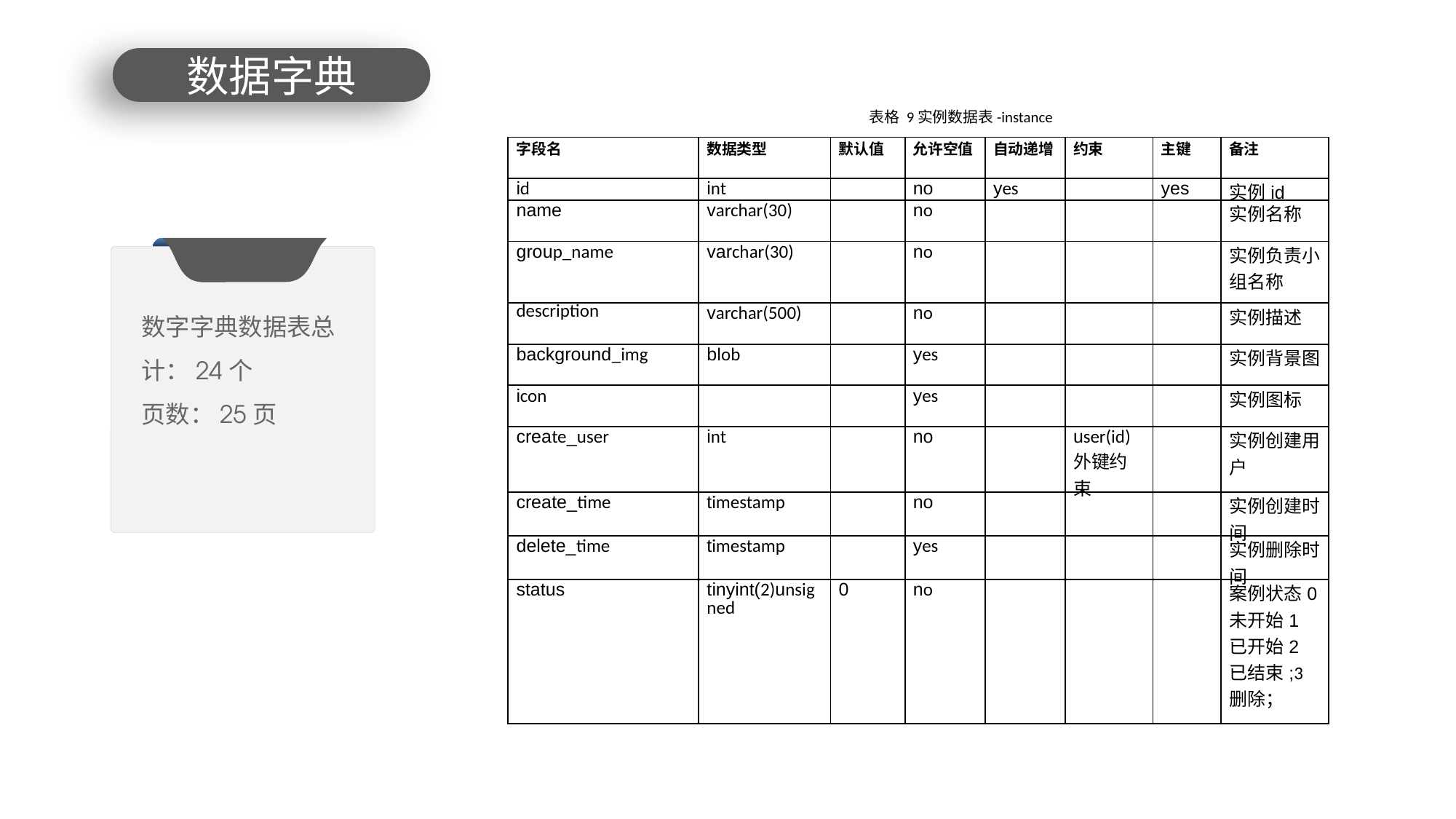

数据字典
表格 9实例数据表-instance
| 字段名 | 数据类型 | 默认值 | 允许空值 | 自动递增 | 约束 | 主键 | 备注 |
| --- | --- | --- | --- | --- | --- | --- | --- |
| id | int |  | no | yes |  | yes | 实例id |
| name | varchar(30) |  | no |  |  |  | 实例名称 |
| group\_name | varchar(30) |  | no |  |  |  | 实例负责小组名称 |
| description | varchar(500) |  | no |  |  |  | 实例描述 |
| background\_img | blob |  | yes |  |  |  | 实例背景图 |
| icon |  |  | yes |  |  |  | 实例图标 |
| create\_user | int |  | no |  | user(id)外键约束 |  | 实例创建用户 |
| create\_time | timestamp |  | no |  |  |  | 实例创建时间 |
| delete\_time | timestamp |  | yes |  |  |  | 实例删除时间 |
| status | tinyint(2)unsigned | 0 | no |  |  |  | 案例状态0 未开始1 已开始2 已结束;3 删除； |

数字字典数据表总计：24个
页数：25页